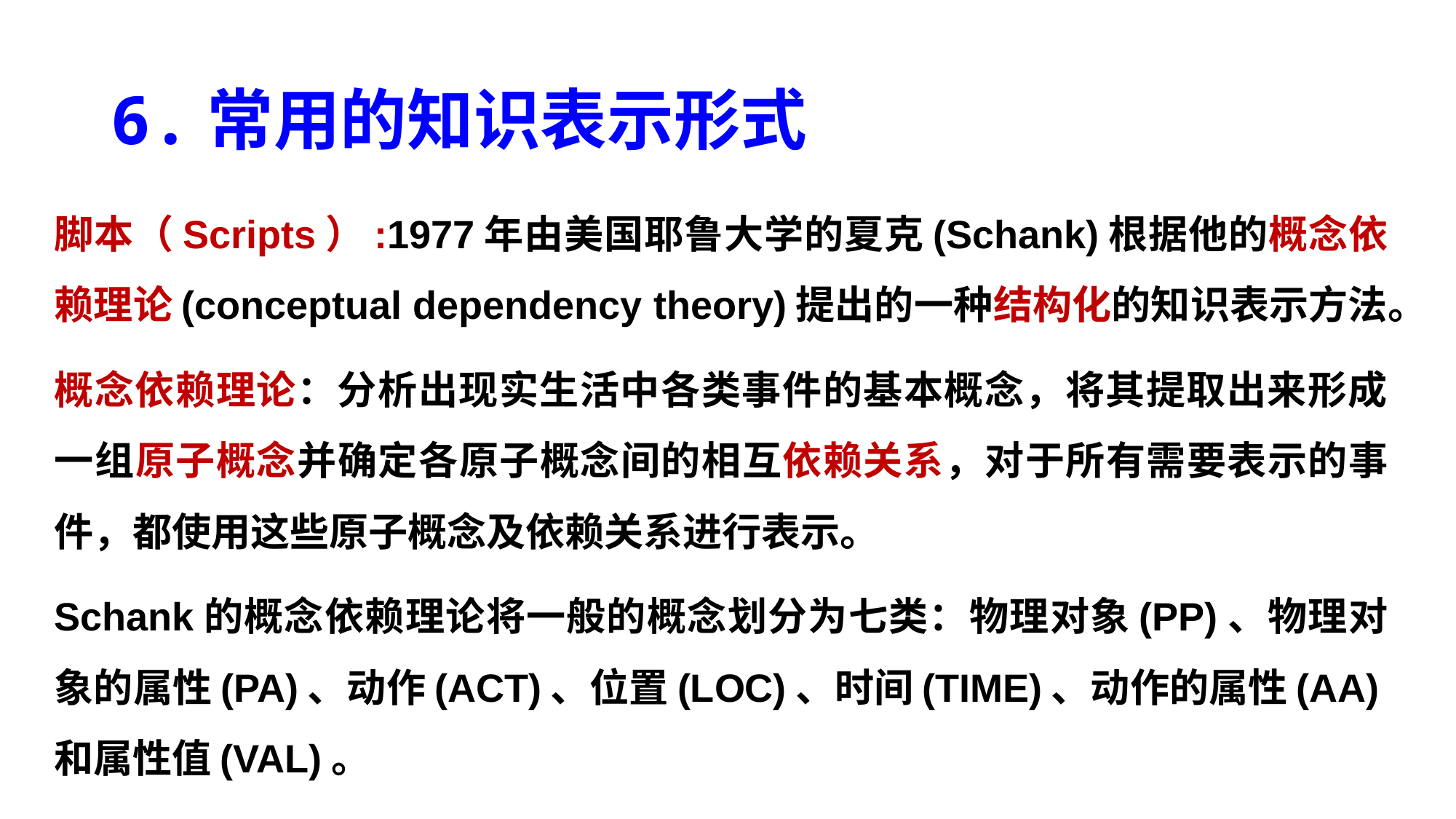

# 6.常用的知识表示形式

脚本（Scripts）:1977年由美国耶鲁大学的夏克(Schank)根据他的概念依赖理论(conceptual dependency theory)提出的一种结构化的知识表示方法。
概念依赖理论：分析出现实生活中各类事件的基本概念，将其提取出来形成一组原子概念并确定各原子概念间的相互依赖关系，对于所有需要表示的事件，都使用这些原子概念及依赖关系进行表示。
Schank的概念依赖理论将一般的概念划分为七类：物理对象(PP)、物理对象的属性(PA)、动作(ACT)、位置(LOC)、时间(TIME)、动作的属性(AA)和属性值(VAL)。